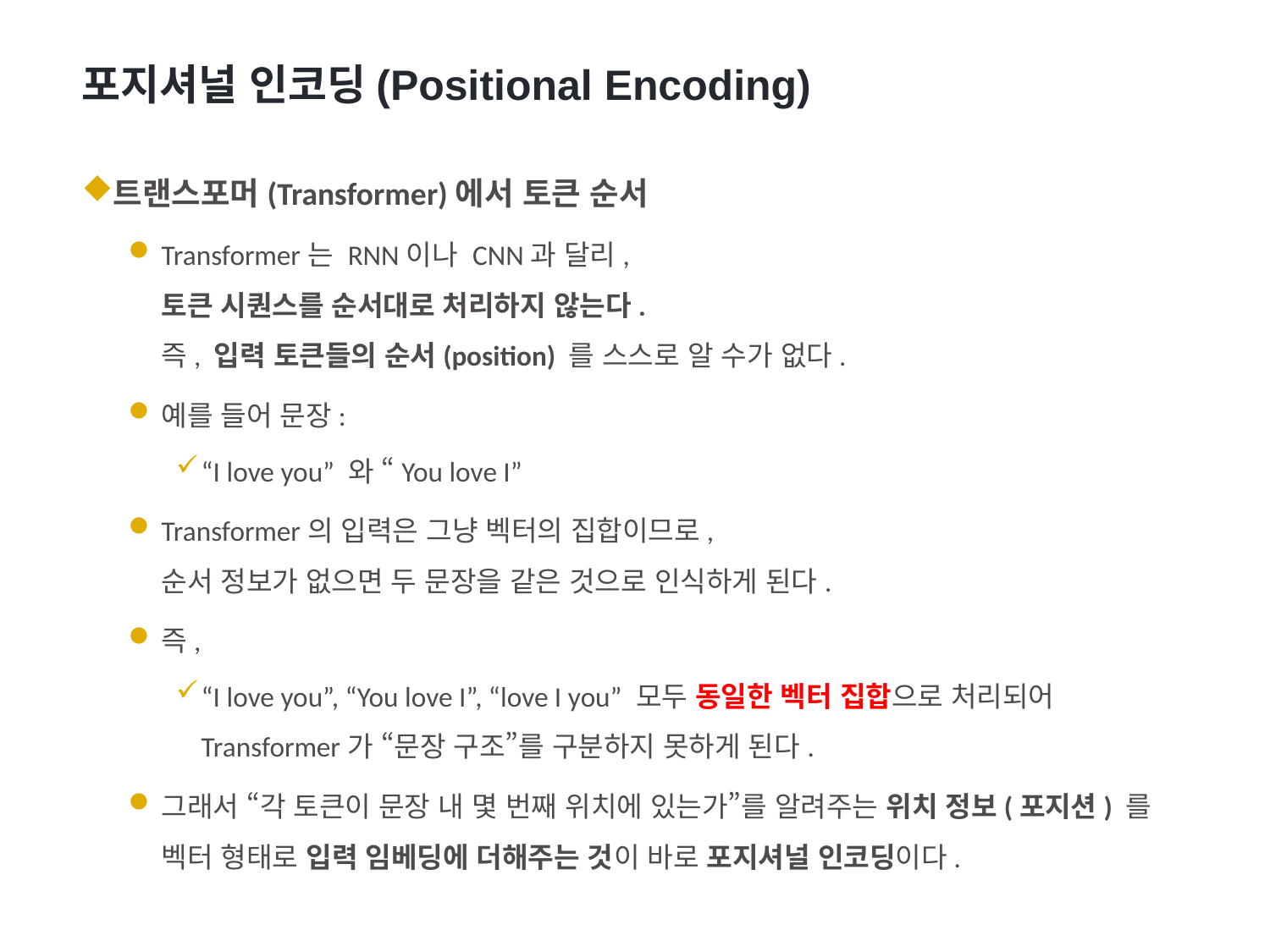

포지셔널 인코딩(Positional Encoding)
트랜스포머(Transformer)에서 토큰 순서
Transformer는 RNN이나 CNN과 달리,
토큰 시퀀스를 순서대로 처리하지 않는다.
즉, 입력 토큰들의 순서(position) 를 스스로 알 수가 없다.
예를 들어 문장:
“I love you” 와 “You love I”
Transformer의 입력은 그냥 벡터의 집합이므로,
순서 정보가 없으면 두 문장을 같은 것으로 인식하게 된다.
즉,
“I love you”, “You love I”, “love I you” 모두 동일한 벡터 집합으로 처리되어
Transformer가 “문장 구조”를 구분하지 못하게 된다.
그래서 “각 토큰이 문장 내 몇 번째 위치에 있는가”를 알려주는 위치 정보(포지션) 를 벡터 형태로 입력 임베딩에 더해주는 것이 바로 포지셔널 인코딩이다.